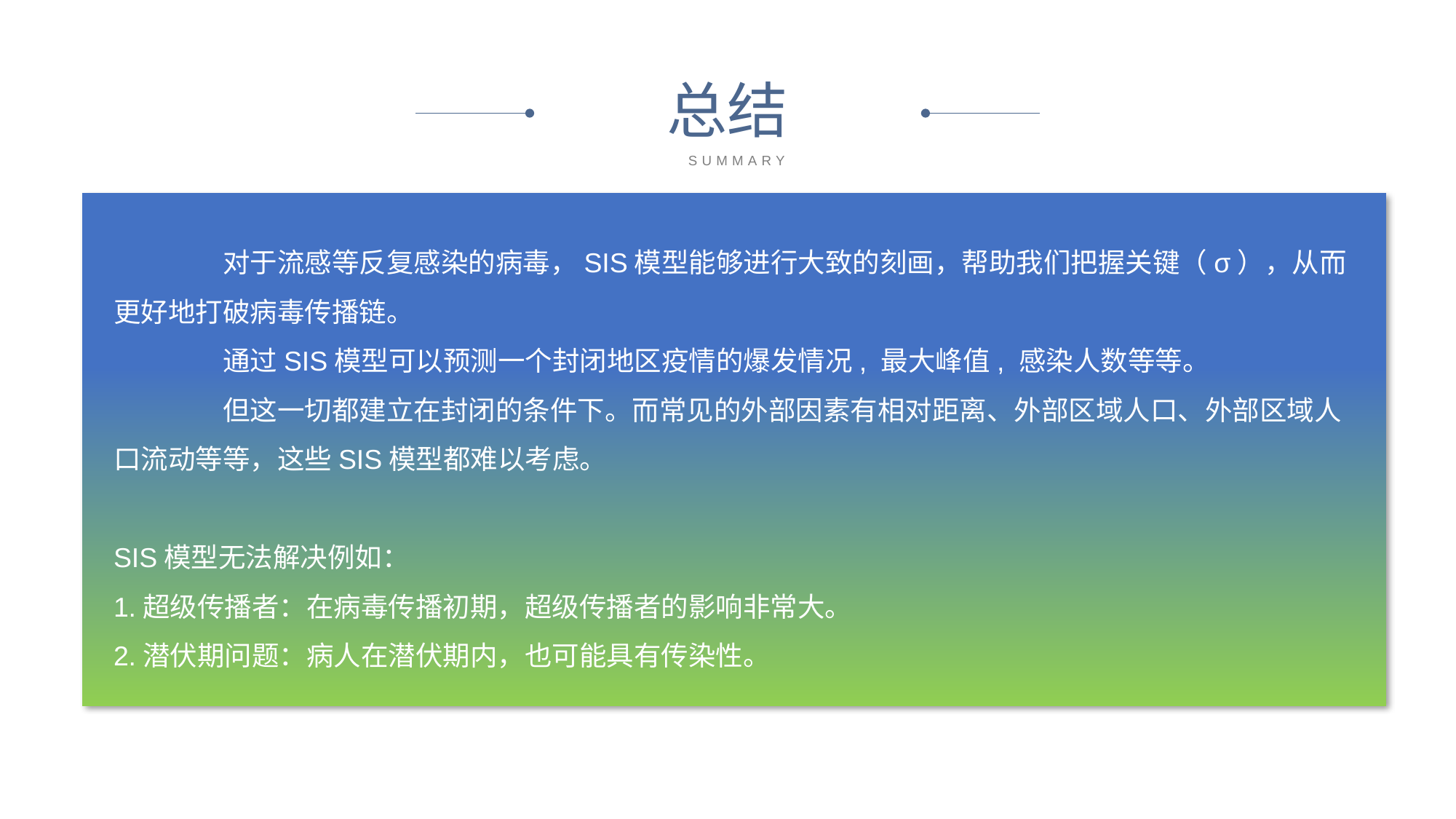

总结
SUMMARY

	对于流感等反复感染的病毒，SIS模型能够进行大致的刻画，帮助我们把握关键（σ），从而更好地打破病毒传播链。
	通过SIS模型可以预测一个封闭地区疫情的爆发情况, 最大峰值, 感染人数等等。
	但这一切都建立在封闭的条件下。而常见的外部因素有相对距离、外部区域人口、外部区域人口流动等等，这些SIS模型都难以考虑。
SIS模型无法解决例如：
1.超级传播者：在病毒传播初期，超级传播者的影响非常大。
2.潜伏期问题：病人在潜伏期内，也可能具有传染性。